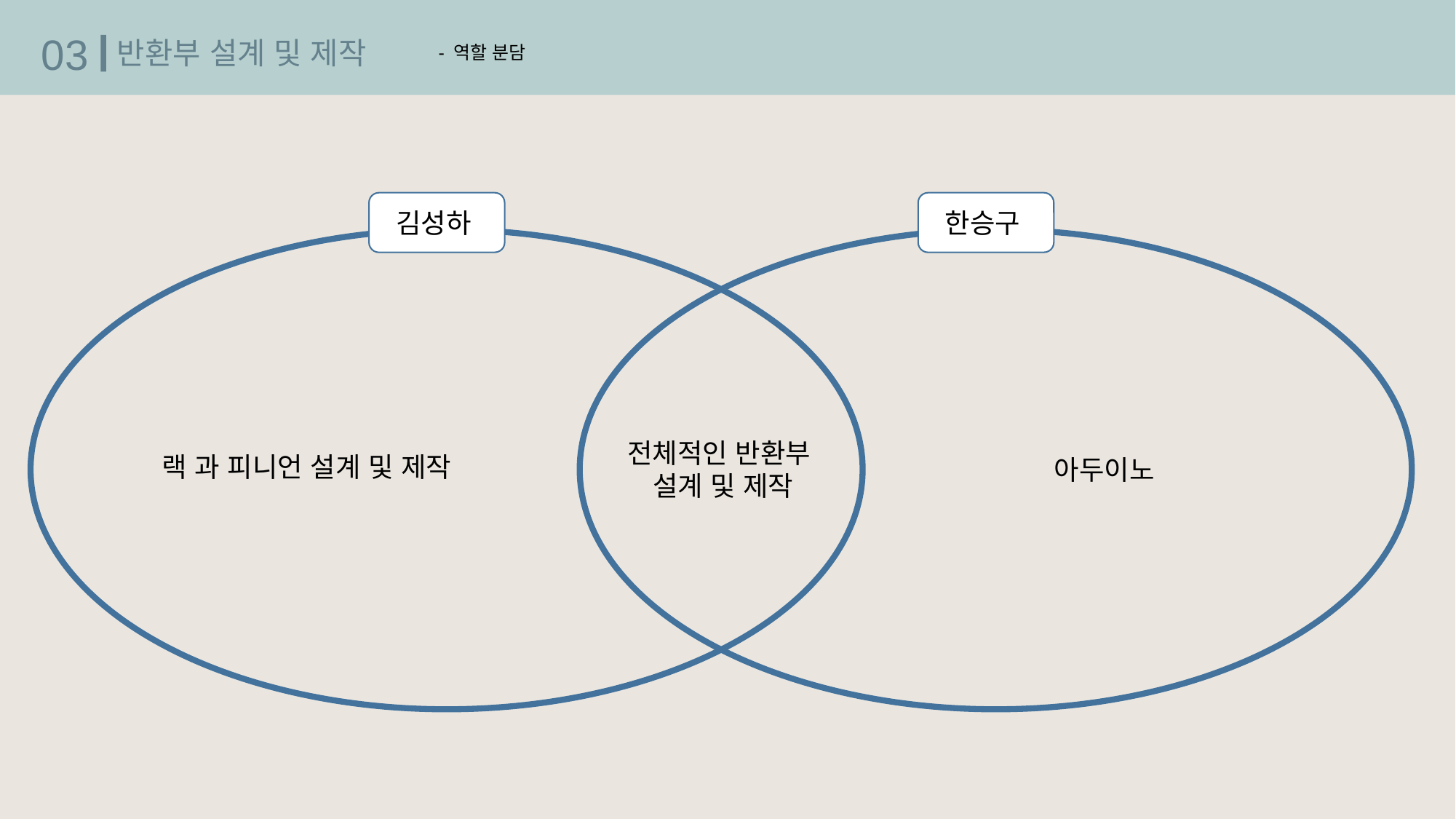

03
반환부 설계 및 제작

- 역할 분담

김성하

한승구

전체적인 반환부
설계 및 제작
랙 과 피니언 설계 및 제작
아두이노